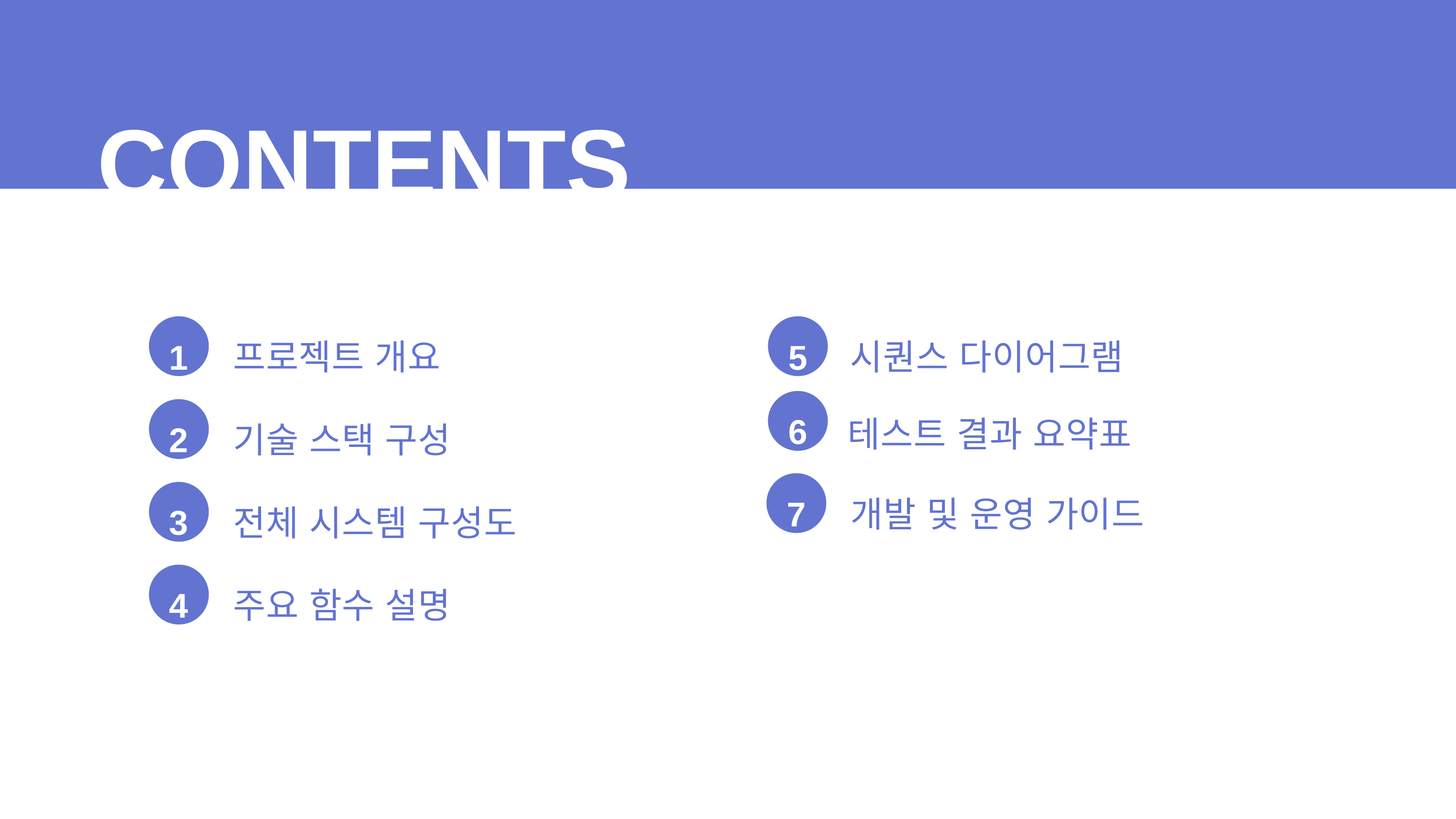

CONTENTS
프로젝트 개요
시퀀스 다이어그램
1
5

6
테스트 결과 요약표
기술 스택 구성
2

개발 및 운영 가이드
7
전체 시스템 구성도
3

주요 함수 설명
4